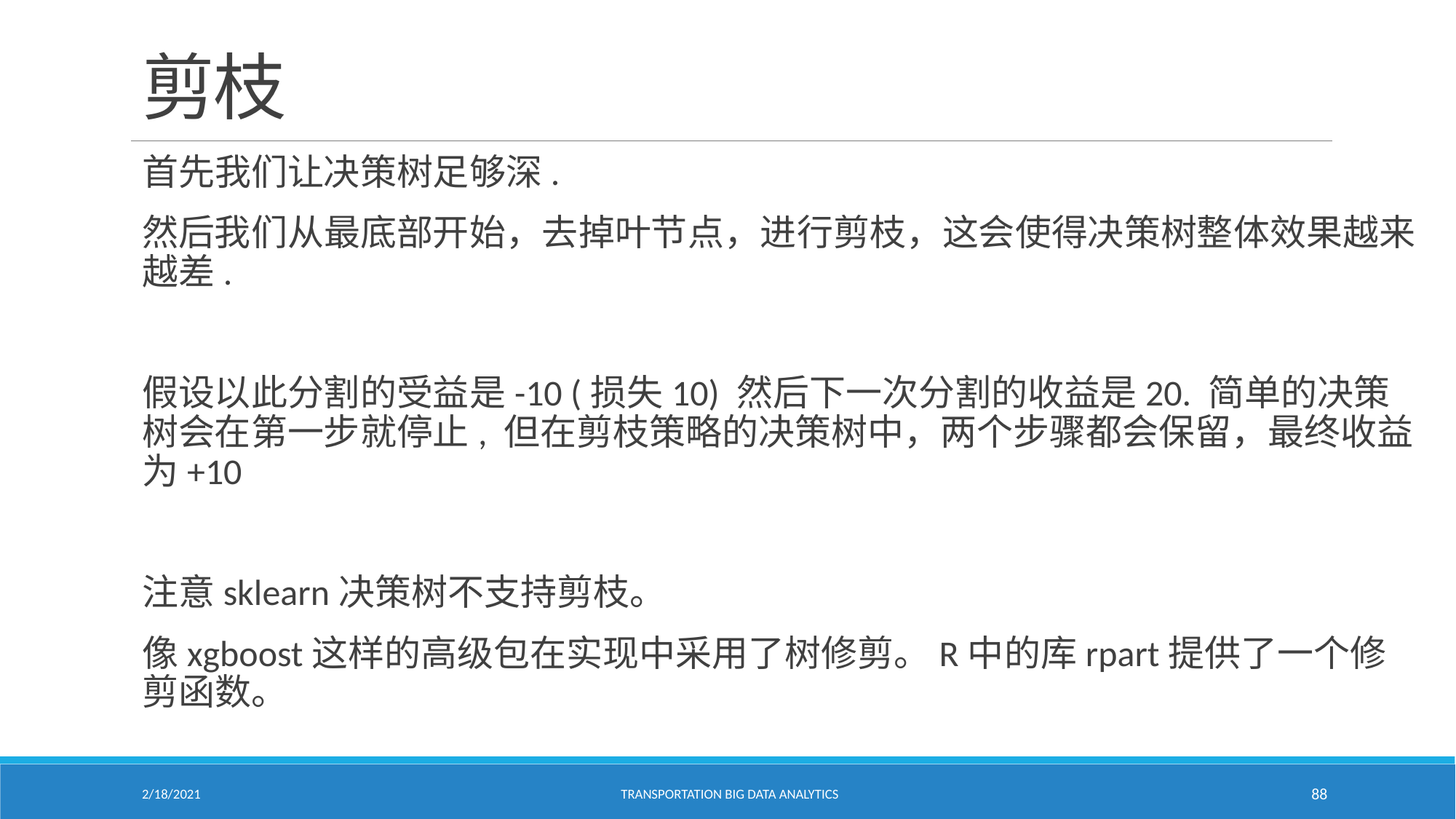

# 剪枝
首先我们让决策树足够深.
然后我们从最底部开始，去掉叶节点，进行剪枝，这会使得决策树整体效果越来越差.

假设以此分割的受益是-10 (损失10) 然后下一次分割的收益是20. 简单的决策树会在第一步就停止, 但在剪枝策略的决策树中，两个步骤都会保留，最终收益为+10

注意sklearn决策树不支持剪枝。
像xgboost这样的高级包在实现中采用了树修剪。R中的库rpart提供了一个修剪函数。
2/18/2021
Transportation Big Data Analytics
88